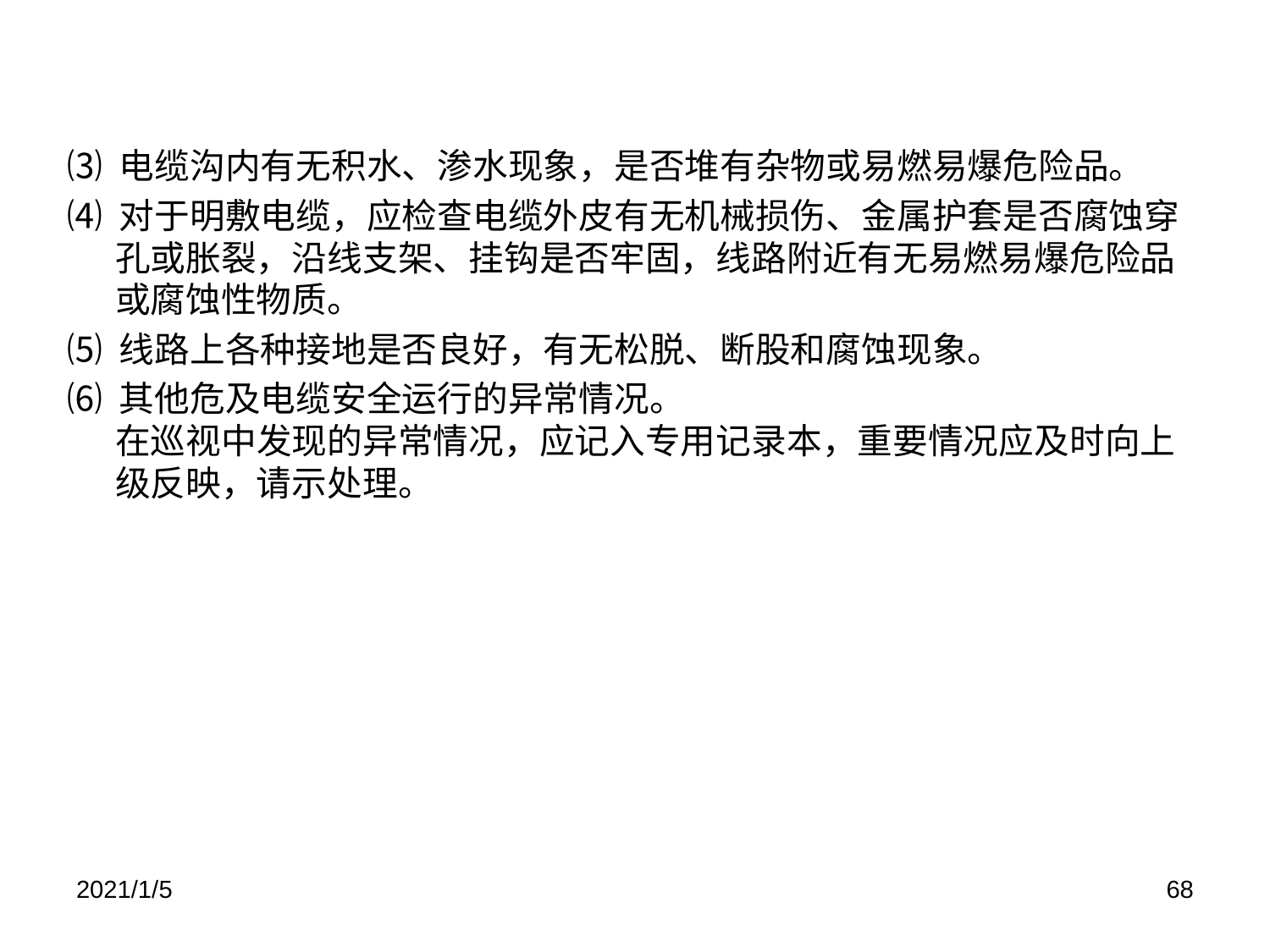

⑶ 电缆沟内有无积水、渗水现象，是否堆有杂物或易燃易爆危险品。
⑷ 对于明敷电缆，应检查电缆外皮有无机械损伤、金属护套是否腐蚀穿孔或胀裂，沿线支架、挂钩是否牢固，线路附近有无易燃易爆危险品或腐蚀性物质。
⑸ 线路上各种接地是否良好，有无松脱、断股和腐蚀现象。
⑹ 其他危及电缆安全运行的异常情况。
在巡视中发现的异常情况，应记入专用记录本，重要情况应及时向上级反映，请示处理。

2021/1/5
68